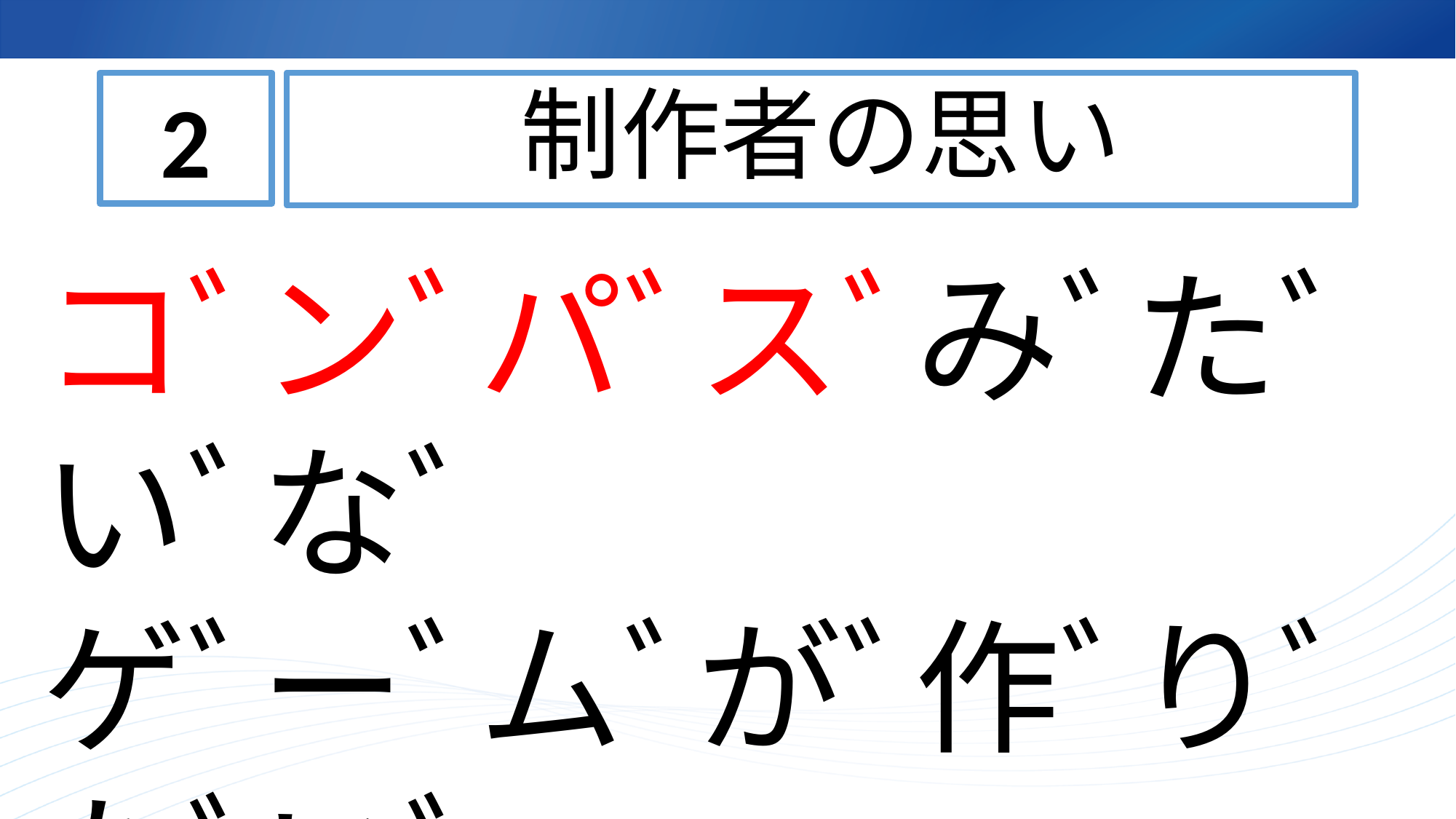

2
# 制作者の思い
コﾞンﾞパﾞスﾞみﾞたﾞいﾞなﾞ
ゲﾞーﾞムﾞがﾞ作ﾞりﾞたﾞいﾞ
！ﾞ！ﾞ！ﾞ！ﾞれﾞ！ﾞ！ﾞ